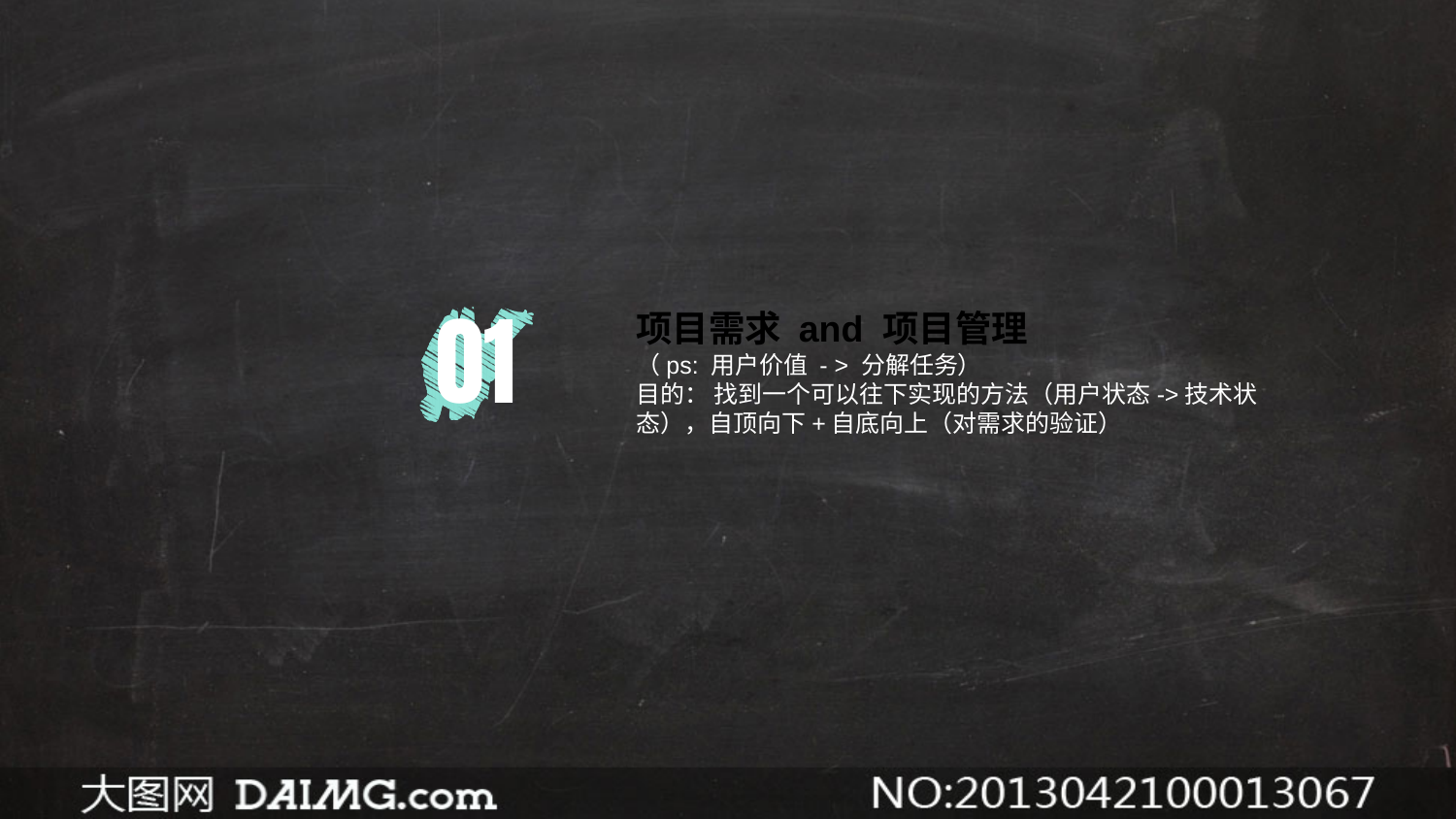

01
项目需求 and 项目管理
（ps: 用户价值 - > 分解任务）
目的： 找到一个可以往下实现的方法（用户状态->技术状态），自顶向下+自底向上（对需求的验证）